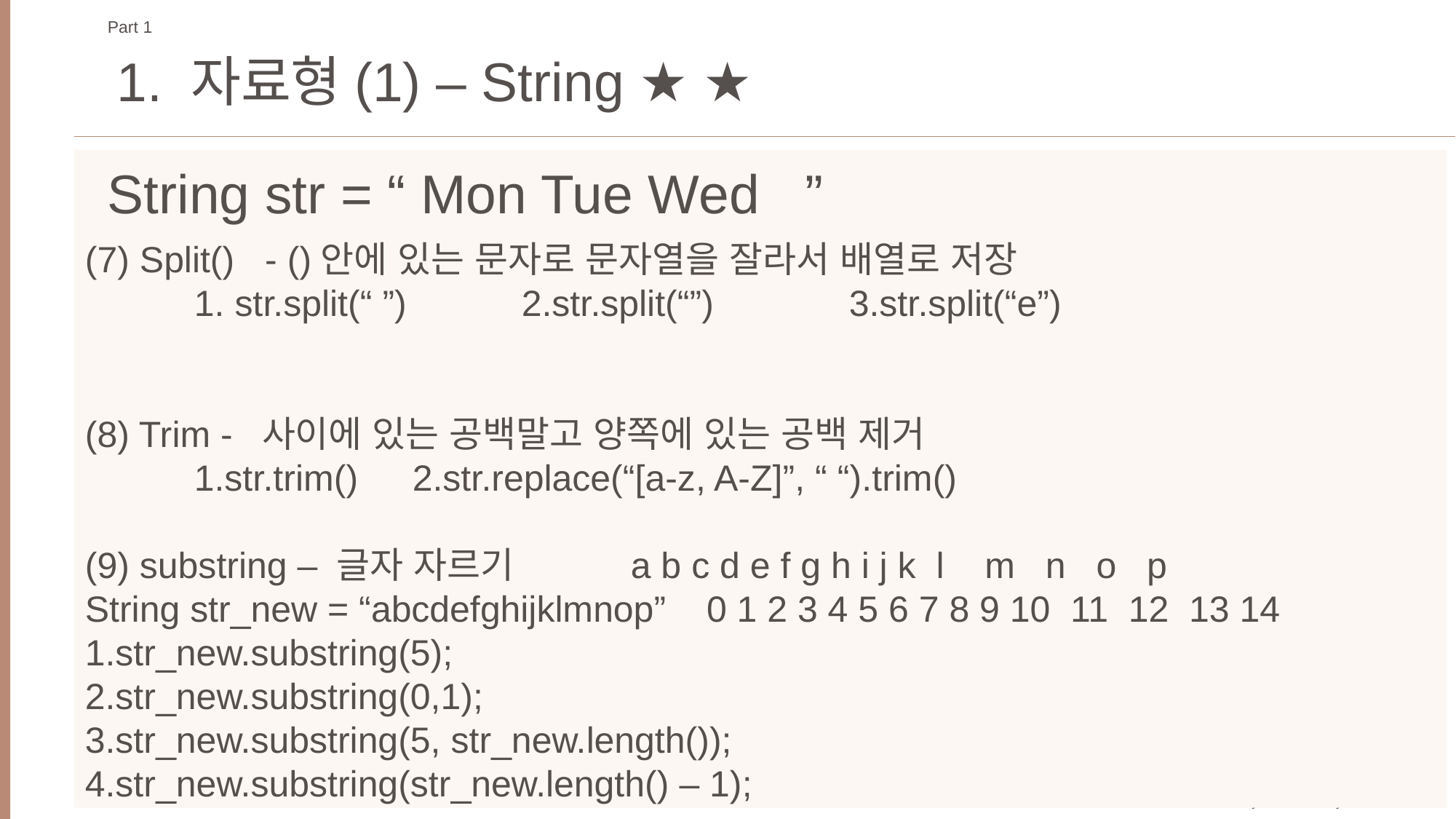

Part 1
1. 자료형(1) – String ★ ★

String str = “ Mon Tue Wed   ”
(7) Split()   - ()안에 있는 문자로 문자열을 잘라서 배열로 저장
	1. str.split(“ ”)		2.str.split(“”)		3.str.split(“e”)

(8) Trim -  사이에 있는 공백말고 양쪽에 있는 공백 제거
	1.str.trim()	2.str.replace(“[a-z, A-Z]”, “ “).trim()

(9) substring – 글자 자르기		a b c d e f g h i j k  l    m   n   o   p
String str_new = “abcdefghijklmnop”    0 1 2 3 4 5 6 7 8 9 10  11  12  13 14
1.str_new.substring(5);
2.str_new.substring(0,1);
3.str_new.substring(5, str_new.length());
4.str_new.substring(str_new.length() – 1);